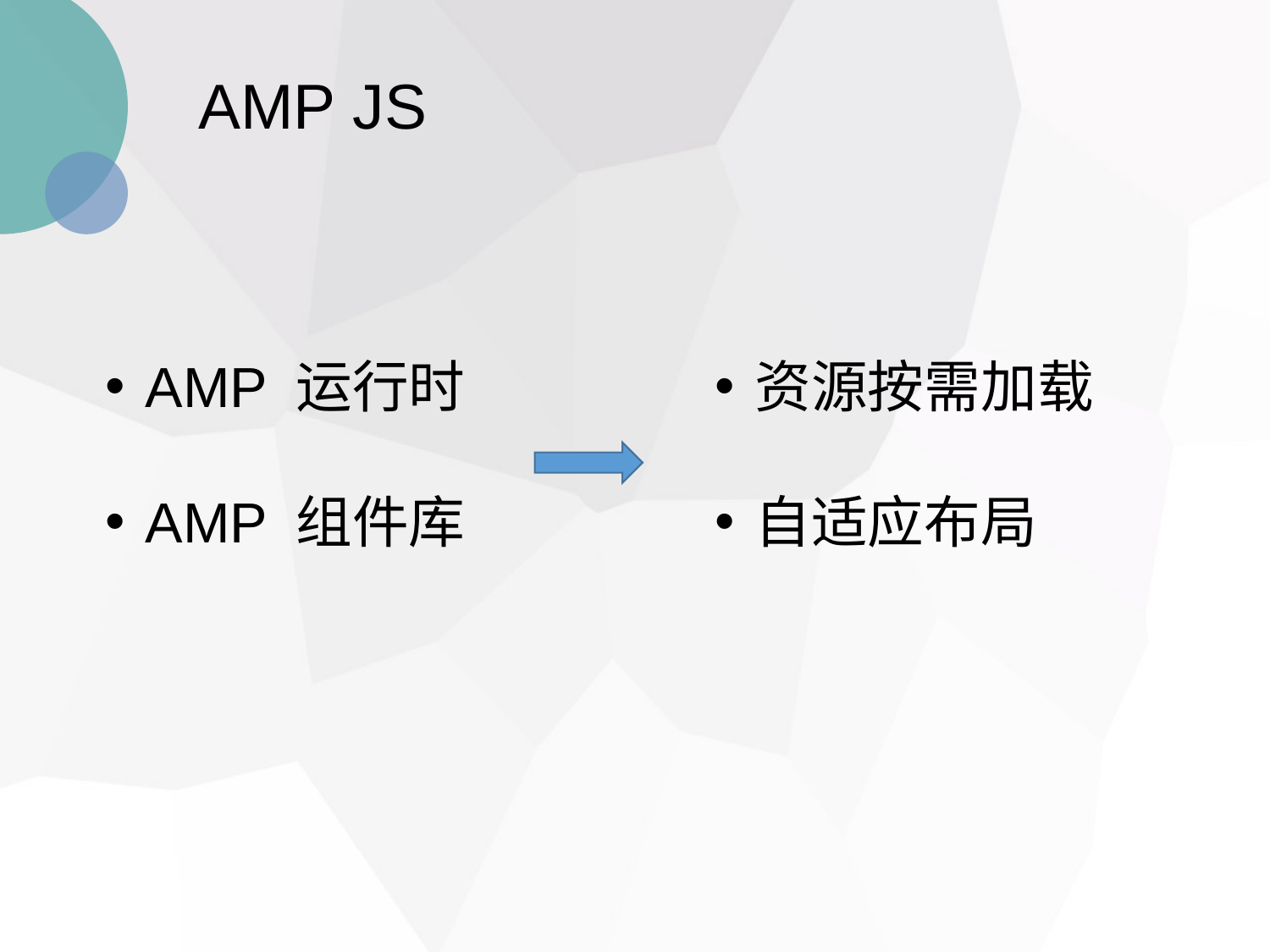

AMP JS

AMP 运行时

AMP 组件库

资源按需加载

自适应布局